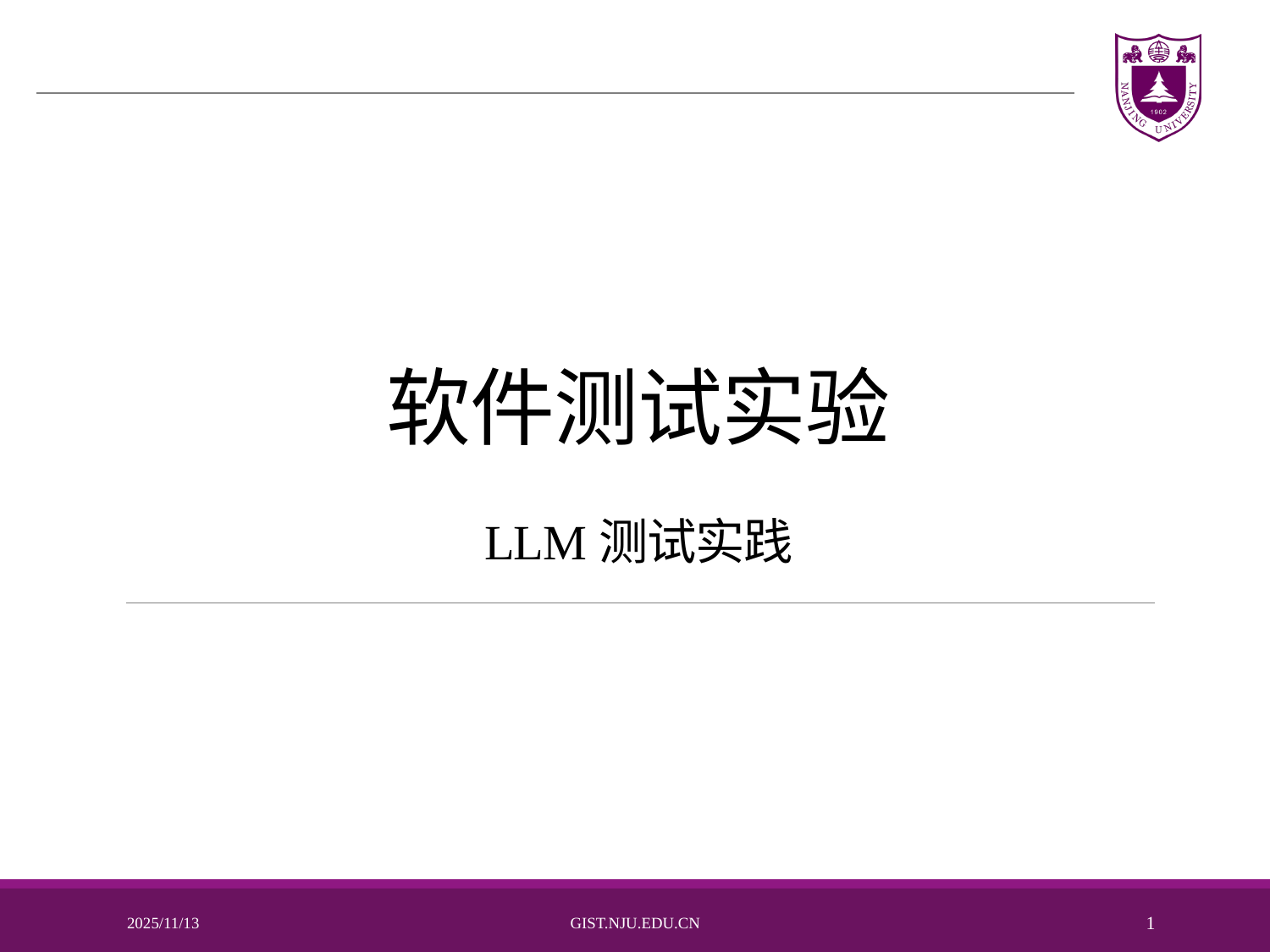

# 软件测试实验
LLM测试实践
2025/11/13
Gist.nju.edu.cn
1
南京大学计算机学院